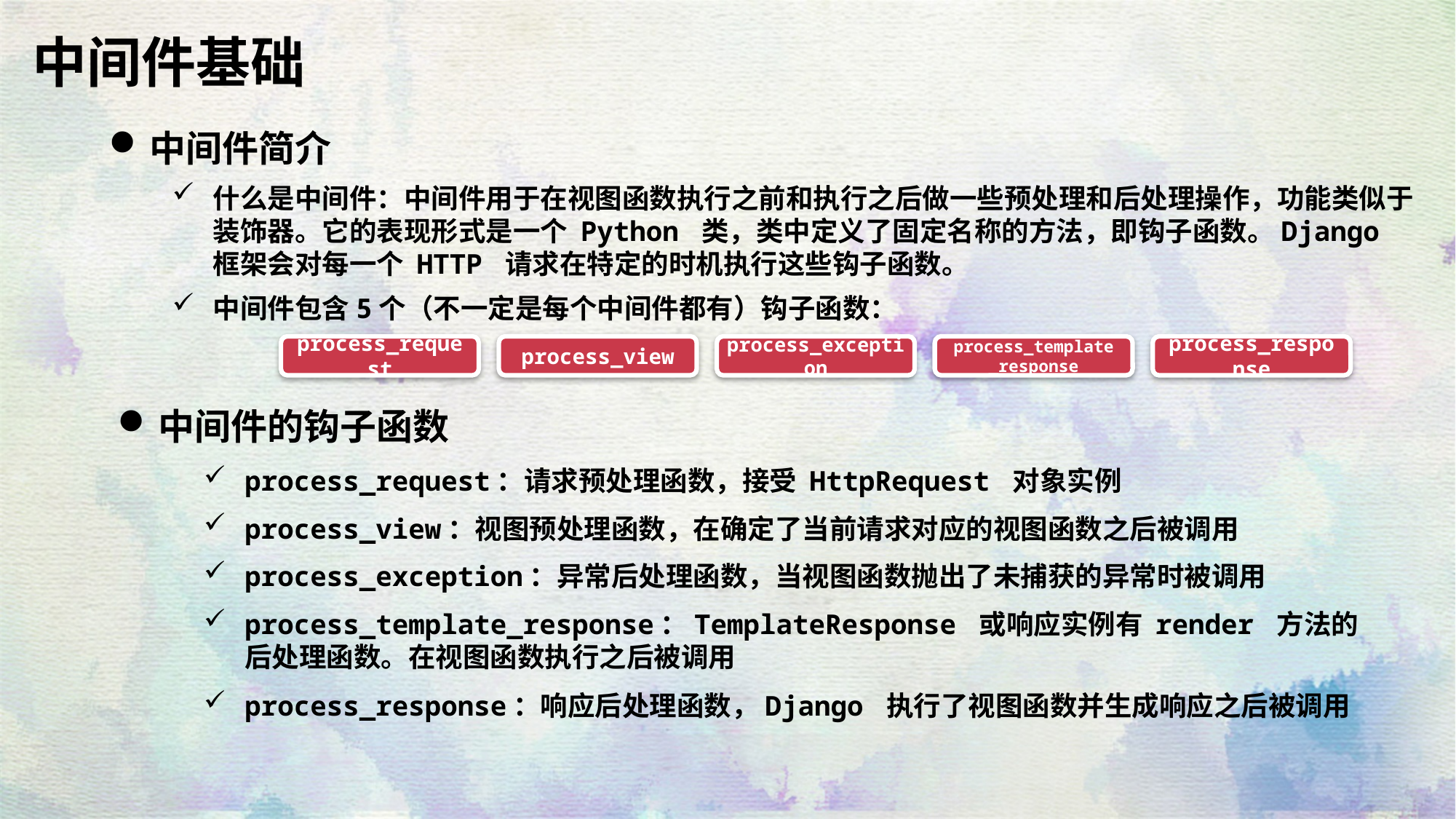

中间件基础
中间件简介
什么是中间件：中间件用于在视图函数执行之前和执行之后做一些预处理和后处理操作，功能类似于装饰器。它的表现形式是一个 Python 类，类中定义了固定名称的方法，即钩子函数。Django 框架会对每一个 HTTP 请求在特定的时机执行这些钩子函数。
中间件包含5个（不一定是每个中间件都有）钩子函数：
process_response
process_request
process_view
process_exception
process_template
_response
中间件的钩子函数
process_request：请求预处理函数，接受 HttpRequest 对象实例
process_view：视图预处理函数，在确定了当前请求对应的视图函数之后被调用
process_exception：异常后处理函数，当视图函数抛出了未捕获的异常时被调用
process_template_response：TemplateResponse 或响应实例有 render 方法的后处理函数。在视图函数执行之后被调用
process_response：响应后处理函数，Django 执行了视图函数并生成响应之后被调用